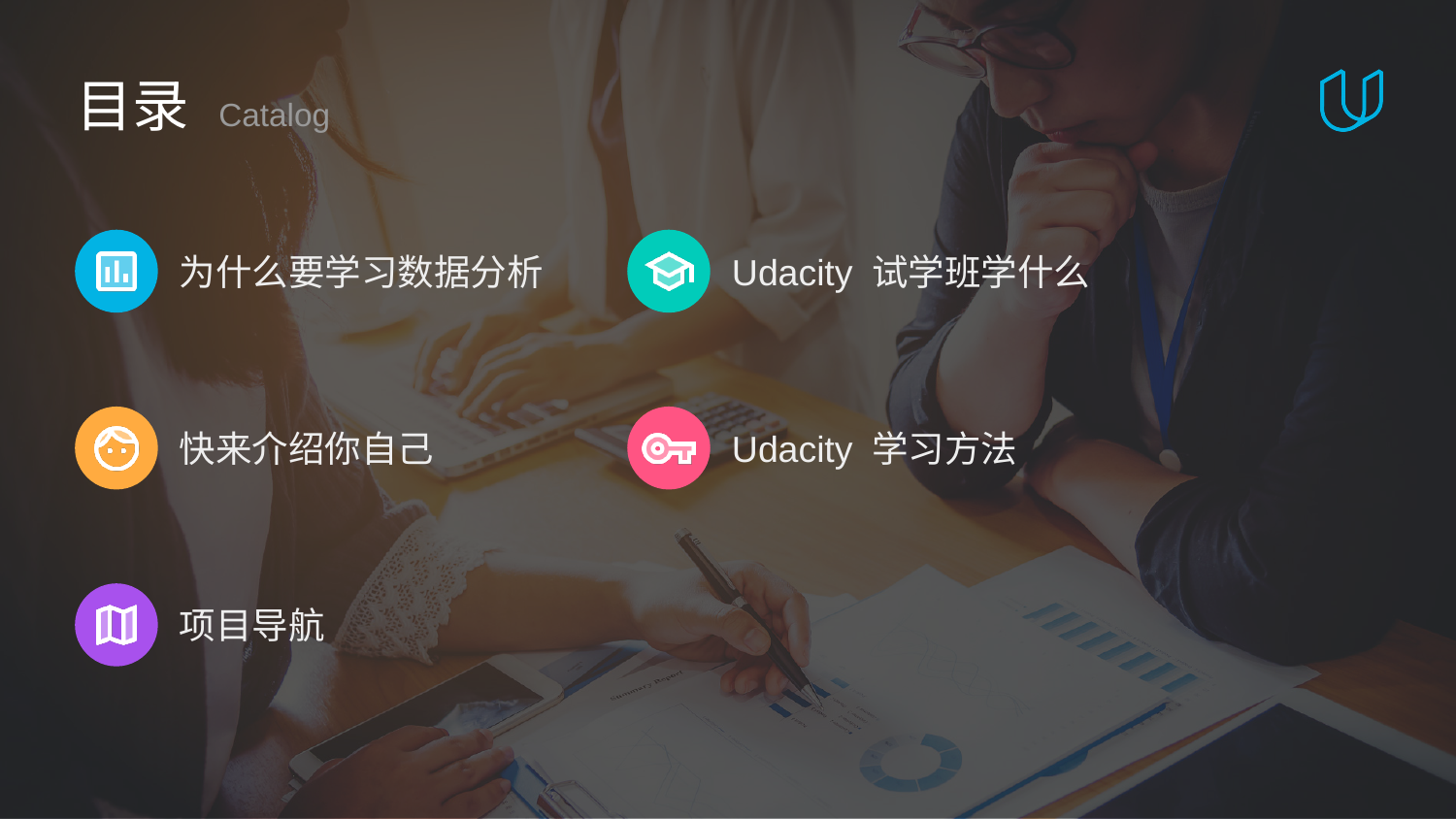

# 目录 Catalog
为什么要学习数据分析
Udacity 试学班学什么
快来介绍你自己
Udacity 学习方法
项目导航